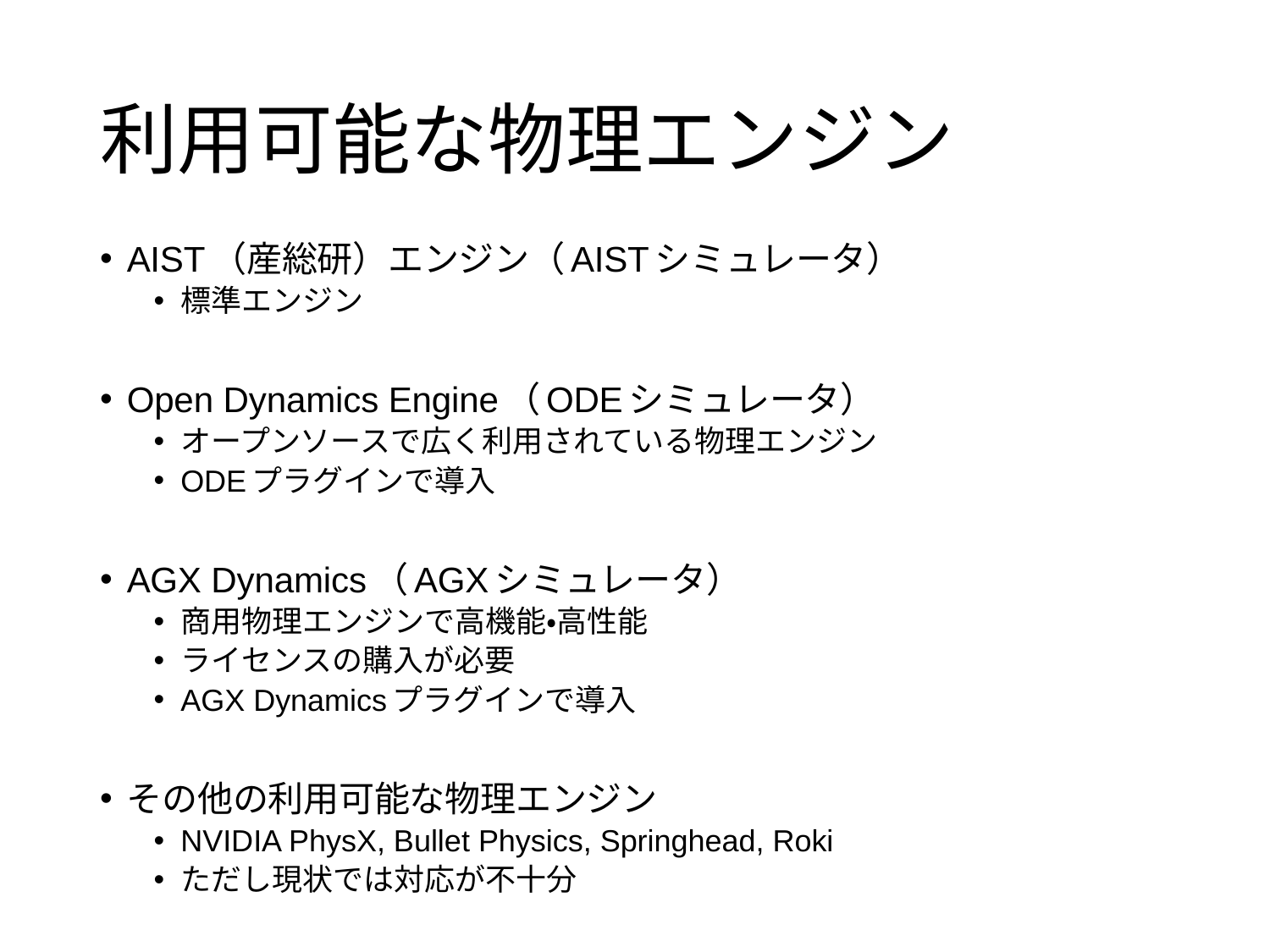

# 利用可能な物理エンジン
AIST（産総研）エンジン（AISTシミュレータ）
標準エンジン

Open Dynamics Engine（ODEシミュレータ）
オープンソースで広く利用されている物理エンジン
ODEプラグインで導入

AGX Dynamics（AGXシミュレータ）
商用物理エンジンで高機能・高性能
ライセンスの購入が必要
AGX Dynamicsプラグインで導入

その他の利用可能な物理エンジン
NVIDIA PhysX, Bullet Physics, Springhead, Roki
ただし現状では対応が不十分